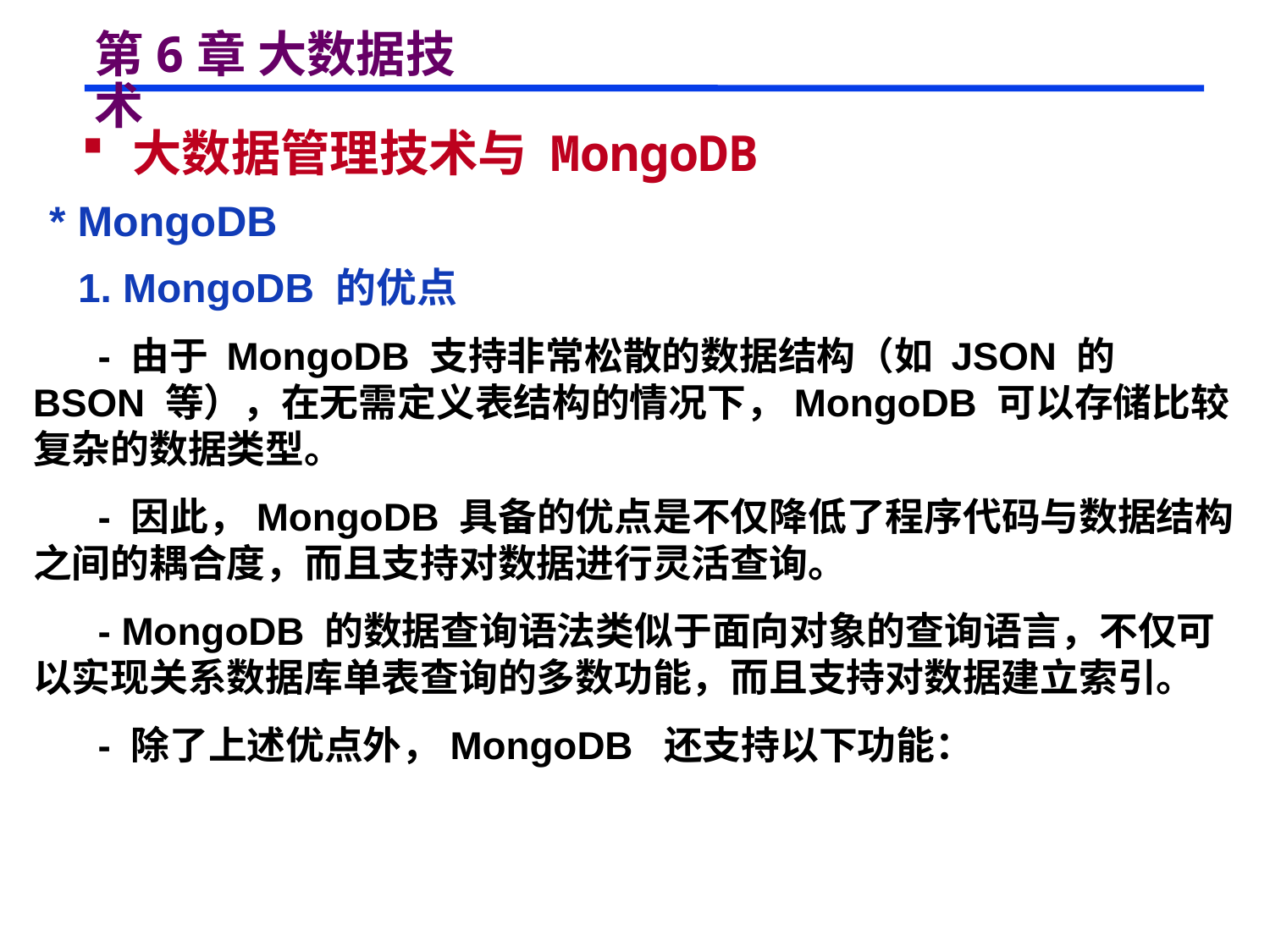

# 第6章 大数据技术
 大数据管理技术与 MongoDB
  * MongoDB
    1. MongoDB 的优点
      - 由于 MongoDB 支持非常松散的数据结构（如 JSON 的 BSON 等），在无需定义表结构的情况下，MongoDB 可以存储比较复杂的数据类型。
      - 因此，MongoDB 具备的优点是不仅降低了程序代码与数据结构之间的耦合度，而且支持对数据进行灵活查询。
      - MongoDB 的数据查询语法类似于面向对象的查询语言，不仅可以实现关系数据库单表查询的多数功能，而且支持对数据建立索引。
      - 除了上述优点外，MongoDB  还支持以下功能：